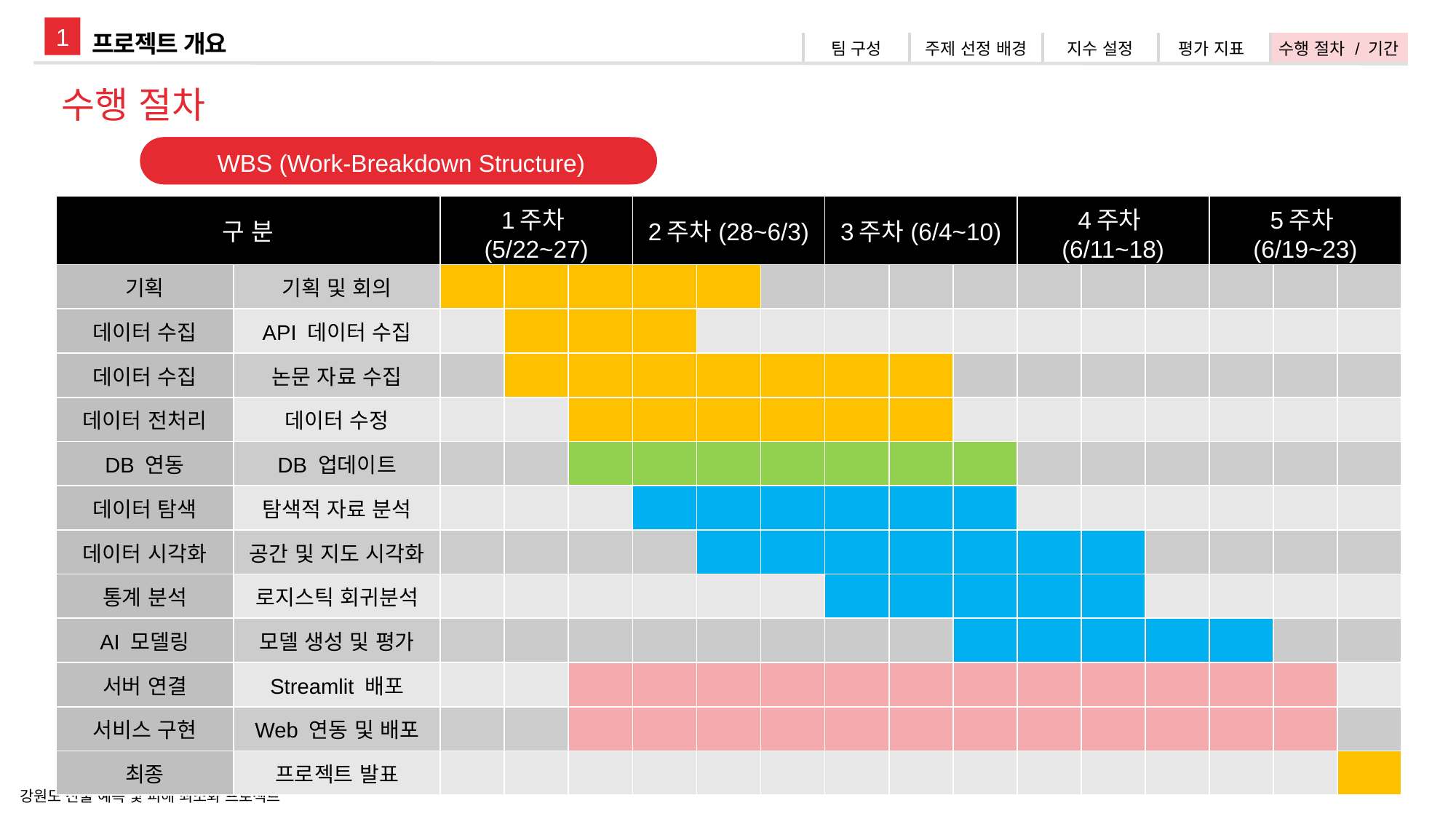

1
프로젝트 개요
| 팀 구성 | 주제 선정 배경 | 지수 설정 | 평가 지표 | 수행 절차 / 기간 |
| --- | --- | --- | --- | --- |
수행 절차

WBS (Work-Breakdown Structure)
| 구 분 |  | 1주차(5/22~27) |  |  | 2주차(28~6/3) |  |  | 3주차(6/4~10) |  |  | 4주차(6/11~18) |  |  | 5주차(6/19~23) |  |  |
| --- | --- | --- | --- | --- | --- | --- | --- | --- | --- | --- | --- | --- | --- | --- | --- | --- |
| 기획 | 기획 및 회의 |  |  |  |  |  |  |  |  |  |  |  |  |  |  |  |
| 데이터 수집 | API 데이터 수집 |  |  |  |  |  |  |  |  |  |  |  |  |  |  |  |
| 데이터 수집 | 논문 자료 수집 |  |  |  |  |  |  |  |  |  |  |  |  |  |  |  |
| 데이터 전처리 | 데이터 수정 |  |  |  |  |  |  |  |  |  |  |  |  |  |  |  |
| DB 연동 | DB 업데이트 |  |  |  |  |  |  |  |  |  |  |  |  |  |  |  |
| 데이터 탐색 | 탐색적 자료 분석 |  |  |  |  |  |  |  |  |  |  |  |  |  |  |  |
| 데이터 시각화 | 공간 및 지도 시각화 |  |  |  |  |  |  |  |  |  |  |  |  |  |  |  |
| 통계 분석 | 로지스틱 회귀분석 |  |  |  |  |  |  |  |  |  |  |  |  |  |  |  |
| AI 모델링 | 모델 생성 및 평가 |  |  |  |  |  |  |  |  |  |  |  |  |  |  |  |
| 서버 연결 | Streamlit 배포 |  |  |  |  |  |  |  |  |  |  |  |  |  |  |  |
| 서비스 구현 | Web 연동 및 배포 |  |  |  |  |  |  |  |  |  |  |  |  |  |  |  |
| 최종 | 프로젝트 발표 |  |  |  |  |  |  |  |  |  |  |  |  |  |  |  |
강원도 산불 예측 및 피해 최소화 프로젝트